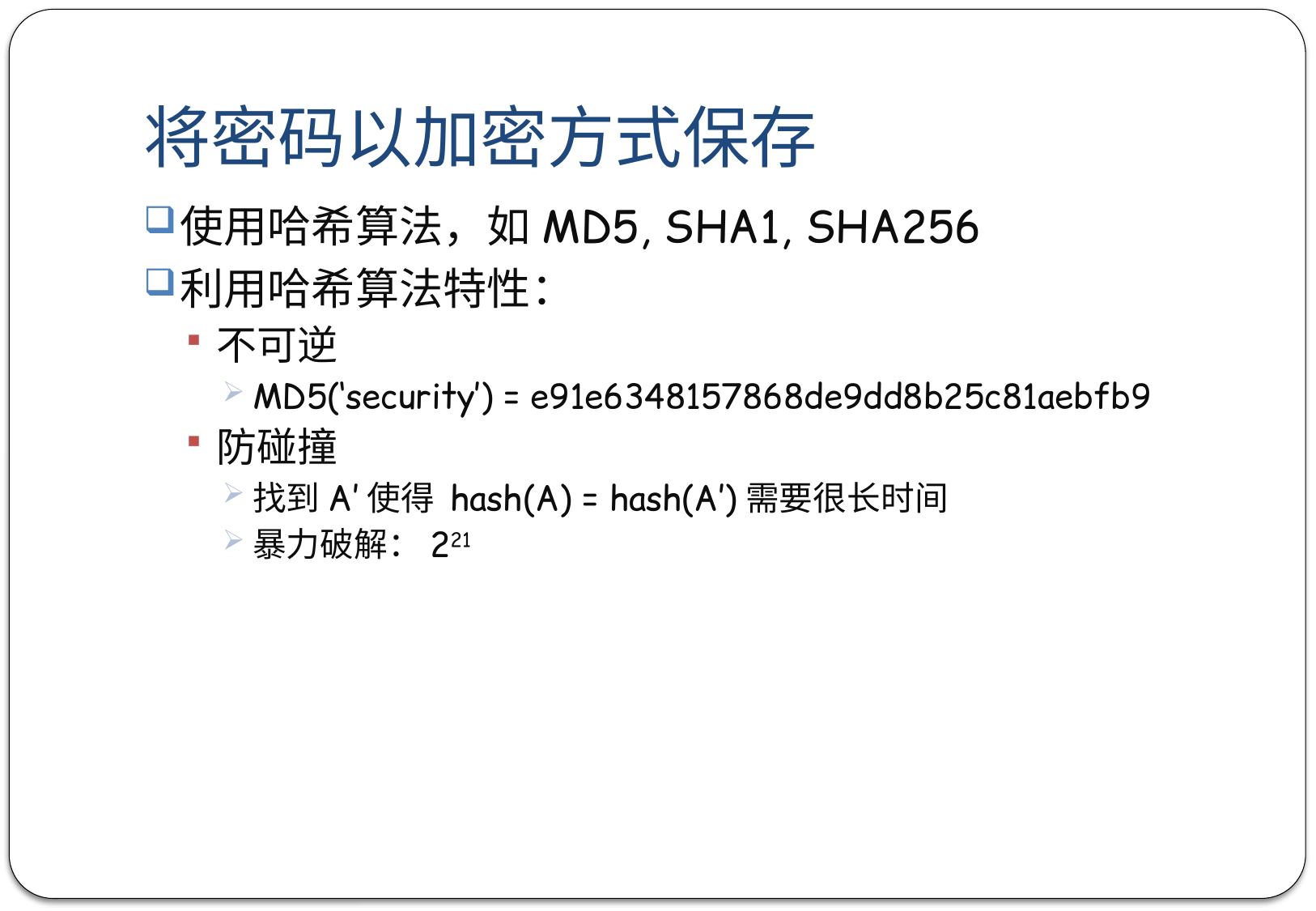

# 将密码以加密方式保存
使用哈希算法，如MD5, SHA1, SHA256
利用哈希算法特性：
不可逆
MD5(‘security’) = e91e6348157868de9dd8b25c81aebfb9
防碰撞
找到A’使得 hash(A) = hash(A’)需要很长时间
暴力破解：221